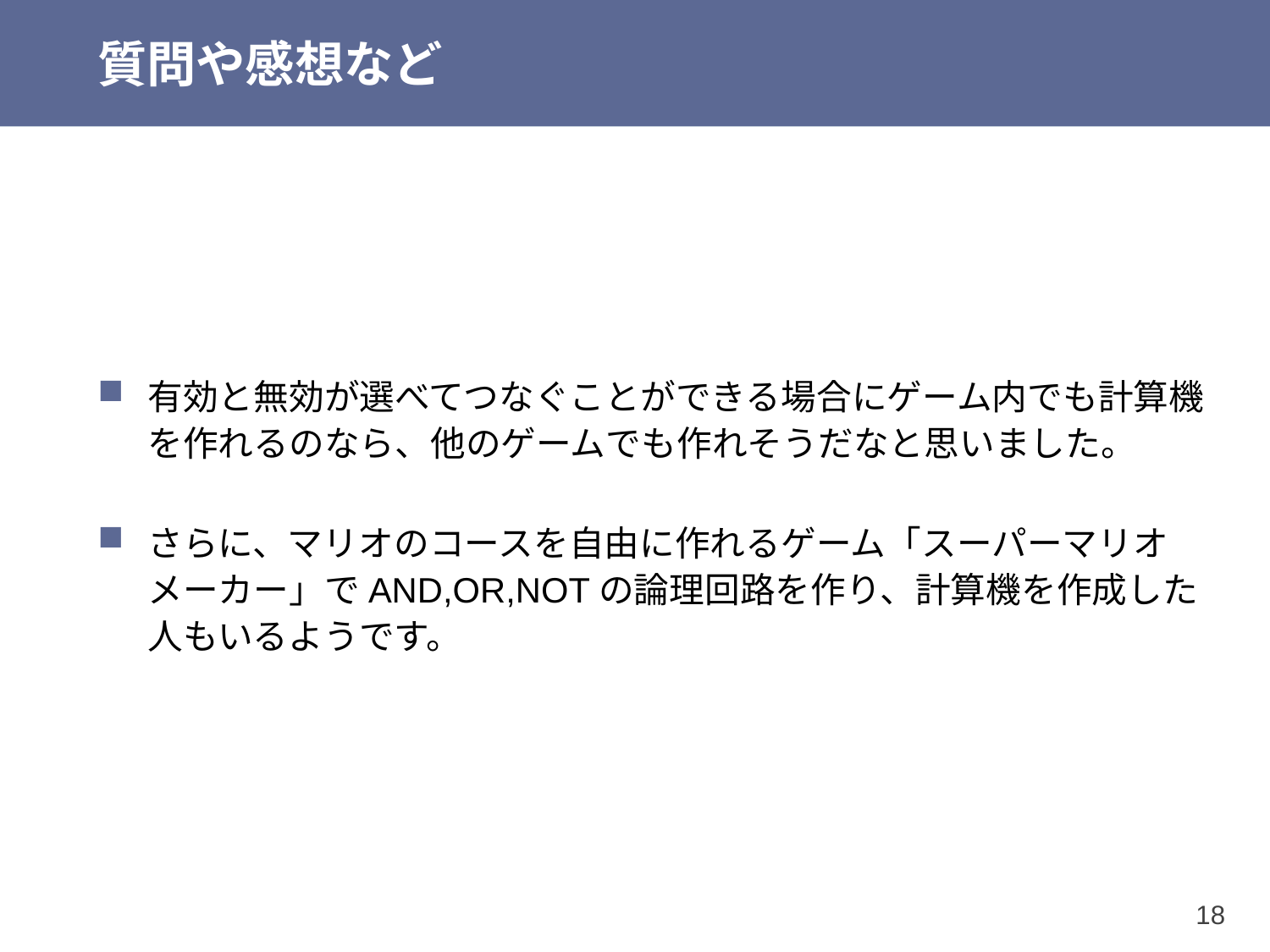

# 質問や感想など
有効と無効が選べてつなぐことができる場合にゲーム内でも計算機を作れるのなら、他のゲームでも作れそうだなと思いました。
さらに、マリオのコースを自由に作れるゲーム「スーパーマリオメーカー」でAND,OR,NOTの論理回路を作り、計算機を作成した人もいるようです。